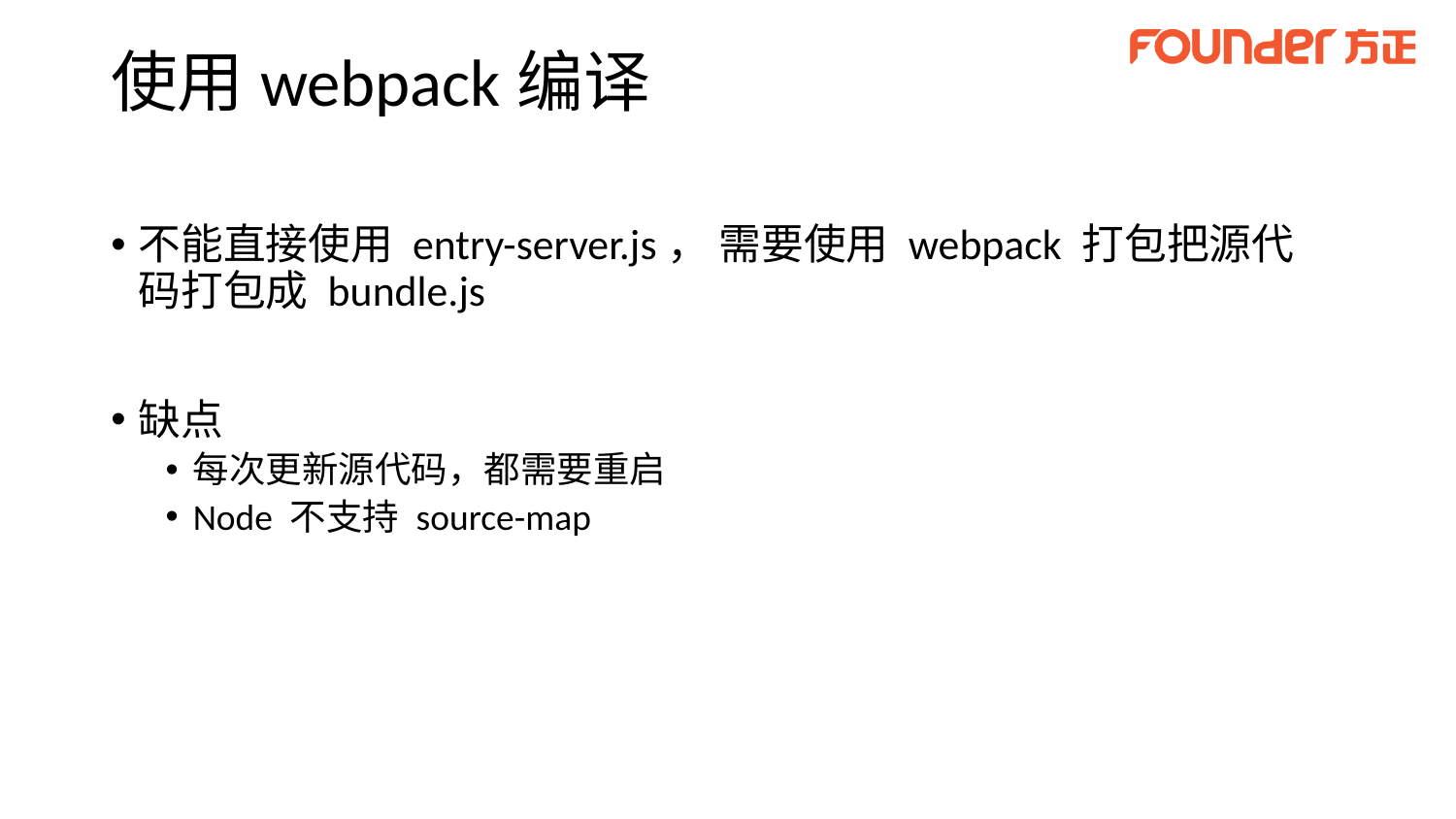

# 使用webpack编译
不能直接使用 entry-server.js， 需要使用 webpack 打包把源代码打包成 bundle.js

缺点
每次更新源代码，都需要重启
Node 不支持 source-map